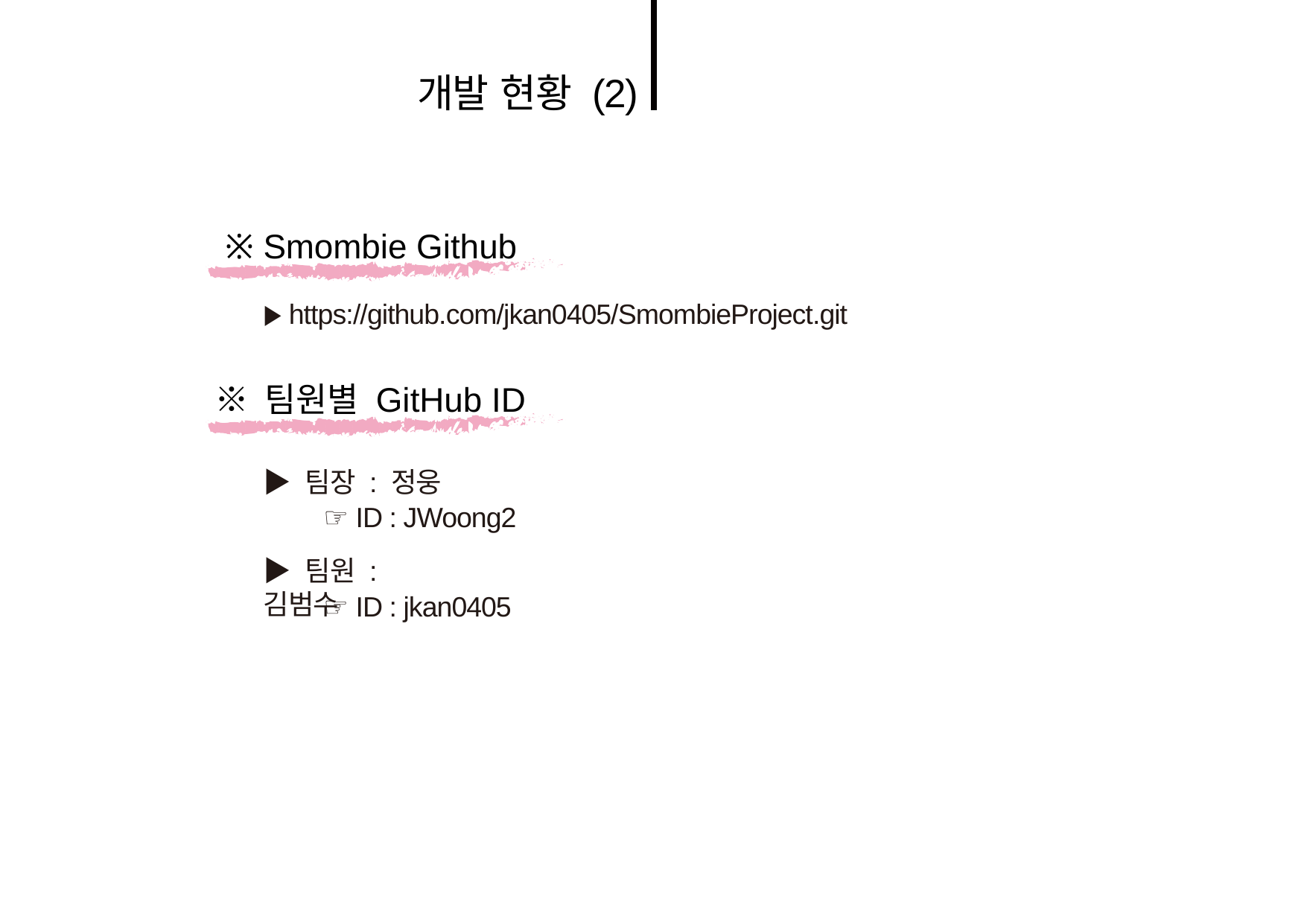

개발 현황 (2)
※ Smombie Github

▶ https://github.com/jkan0405/SmombieProject.git
※ 팀원별 GitHub ID

▶ 팀장 : 정웅
☞ ID : JWoong2
▶ 팀원 : 김범수
☞ ID : jkan0405